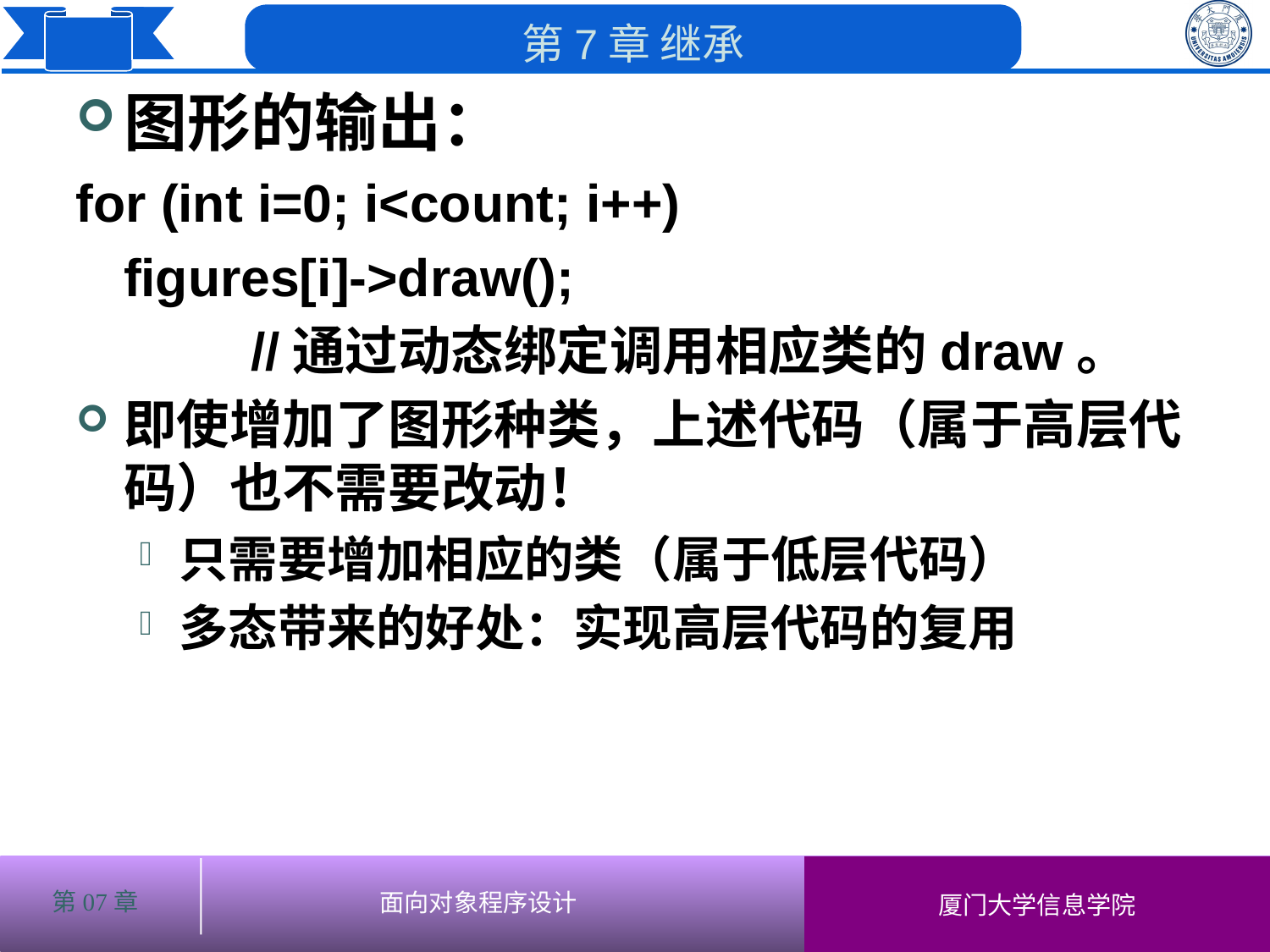

图形的输出：
for (int i=0; i<count; i++)
	figures[i]->draw();
		//通过动态绑定调用相应类的draw。
即使增加了图形种类，上述代码（属于高层代码）也不需要改动！
只需要增加相应的类（属于低层代码）
多态带来的好处：实现高层代码的复用